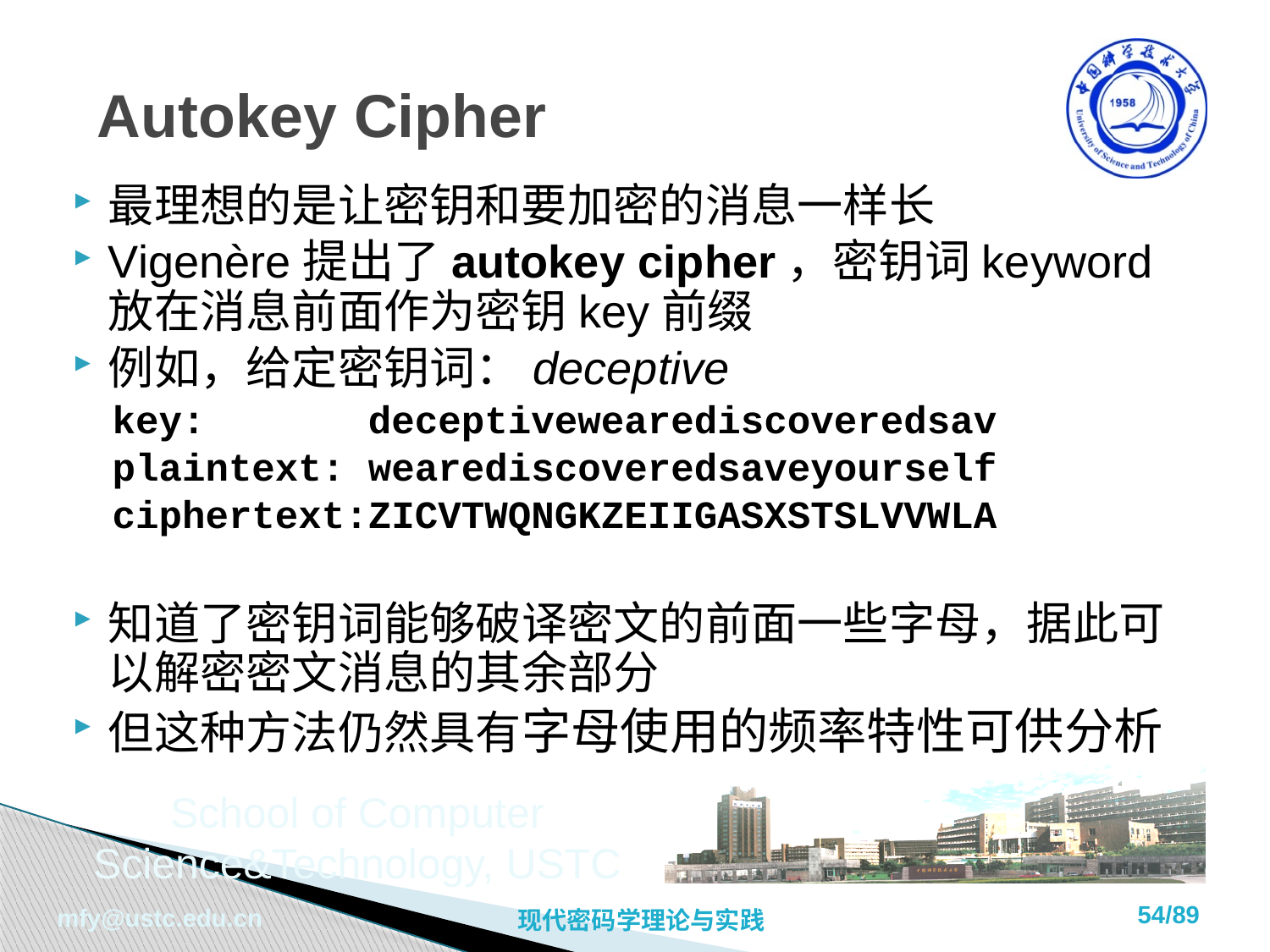

# Autokey Cipher
最理想的是让密钥和要加密的消息一样长
Vigenère提出了autokey cipher，密钥词keyword放在消息前面作为密钥key前缀
例如，给定密钥词：deceptive
key:       deceptivewearediscoveredsav
plaintext: wearediscoveredsaveyourself
ciphertext:ZICVTWQNGKZEIIGASXSTSLVVWLA

知道了密钥词能够破译密文的前面一些字母，据此可以解密密文消息的其余部分
但这种方法仍然具有字母使用的频率特性可供分析